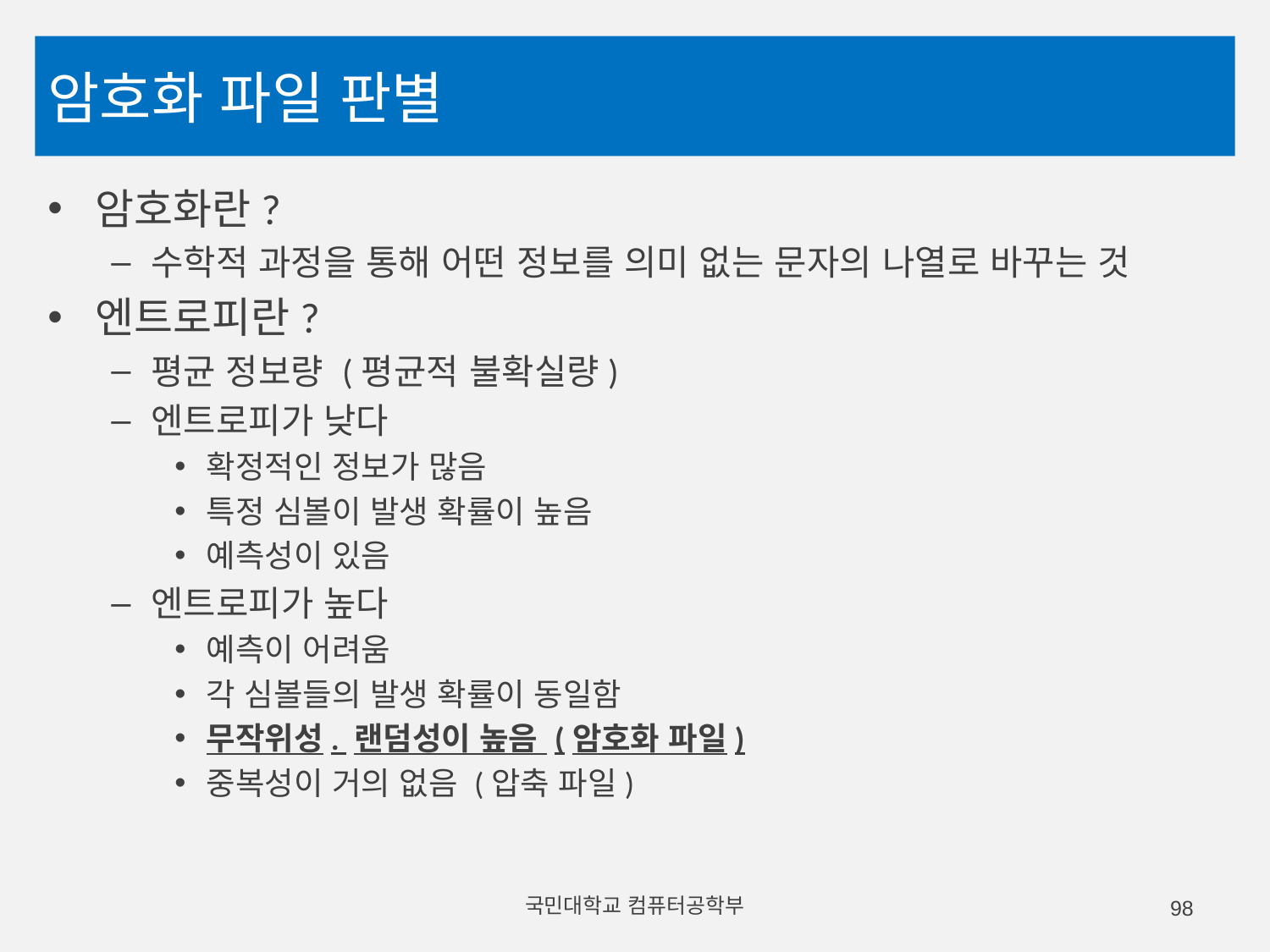

# 암호화 파일 판별
암호화란?
수학적 과정을 통해 어떤 정보를 의미 없는 문자의 나열로 바꾸는 것
엔트로피란?
평균 정보량 (평균적 불확실량)
엔트로피가 낮다
확정적인 정보가 많음
특정 심볼이 발생 확률이 높음
예측성이 있음
엔트로피가 높다
예측이 어려움
각 심볼들의 발생 확률이 동일함
무작위성. 랜덤성이 높음 (암호화 파일)
중복성이 거의 없음 (압축 파일)

국민대학교 컴퓨터공학부
98